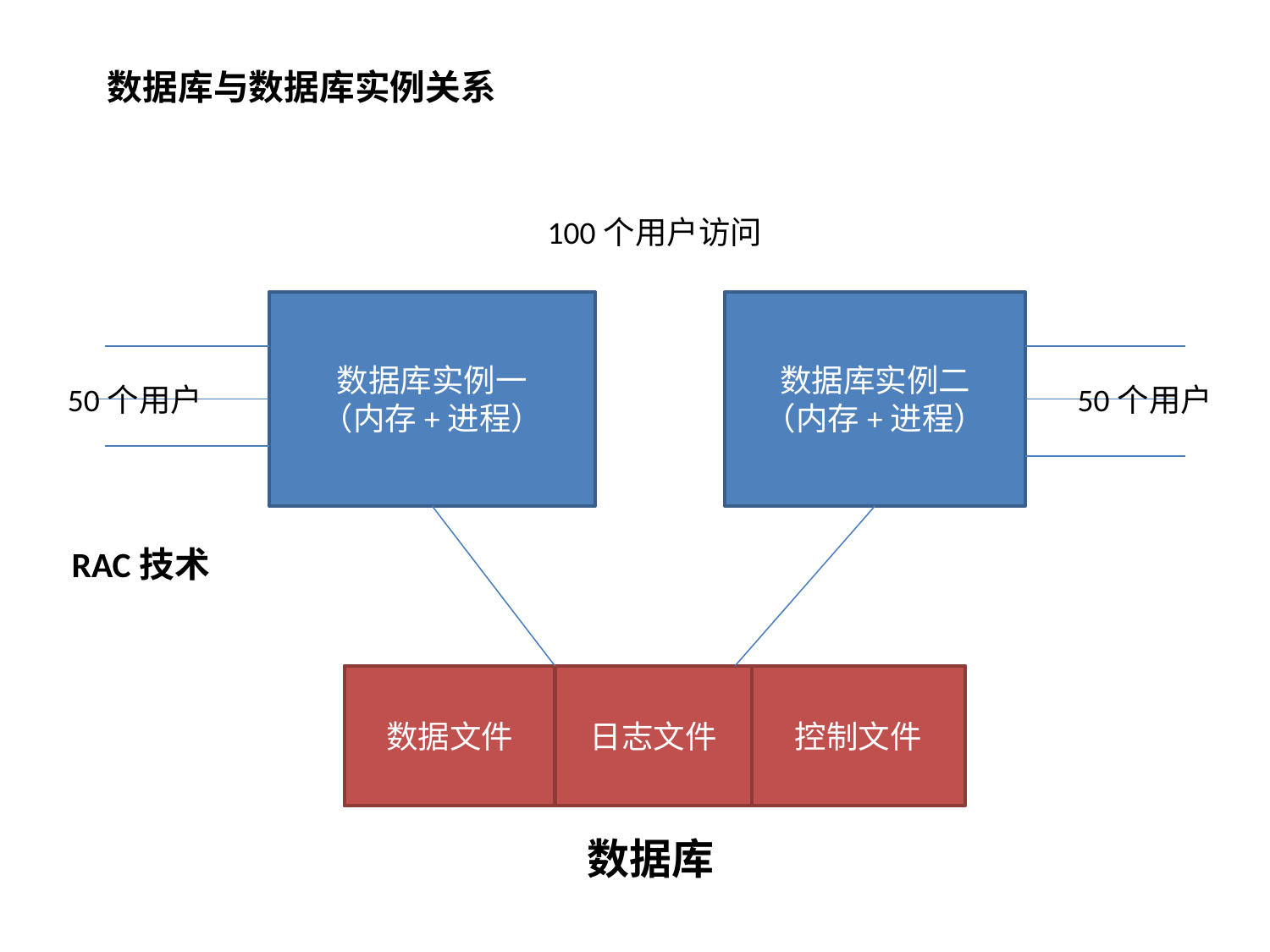

数据库与数据库实例关系
100个用户访问
数据库实例一
（内存+进程）
数据库实例二
（内存+进程）
50个用户
50个用户
RAC技术

数据文件
日志文件
控制文件
数据库